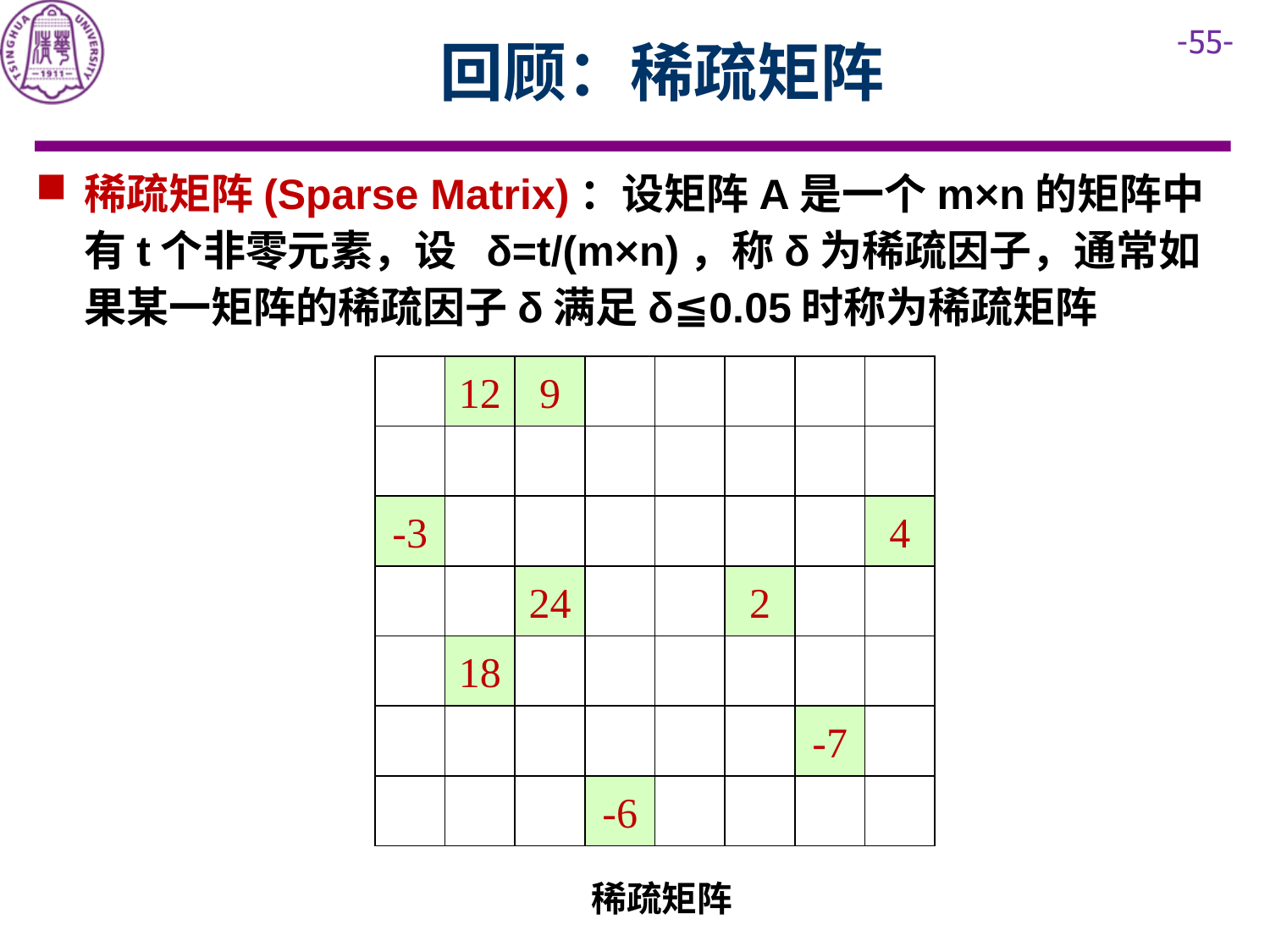

回顾：稀疏矩阵
稀疏矩阵(Sparse Matrix)：设矩阵A是一个m×n的矩阵中有t个非零元素，设  δ=t/(m×n)，称δ为稀疏因子，通常如果某一矩阵的稀疏因子δ满足δ≦0.05时称为稀疏矩阵

12
9

-3

4

24

2

18

-7

-6

稀疏矩阵